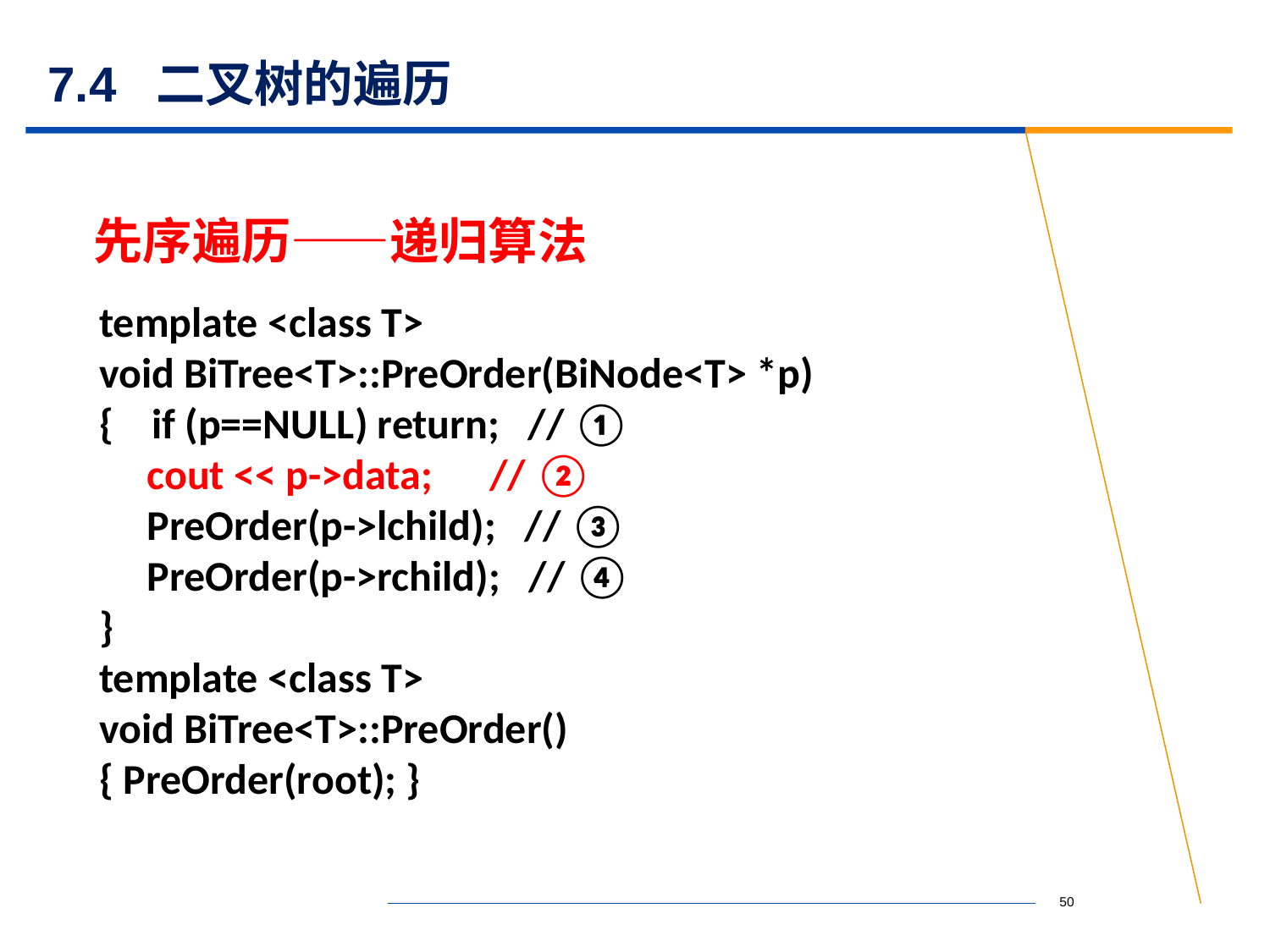

# 7.4  二叉树的遍历
先序遍历——递归算法
template <class T>
void BiTree<T>::PreOrder(BiNode<T> *p)
{    if (p==NULL) return;   // ①
     cout << p->data;      // ②
     PreOrder(p->lchild);   // ③
     PreOrder(p->rchild);   // ④
}
template <class T>
void BiTree<T>::PreOrder()
{ PreOrder(root); }